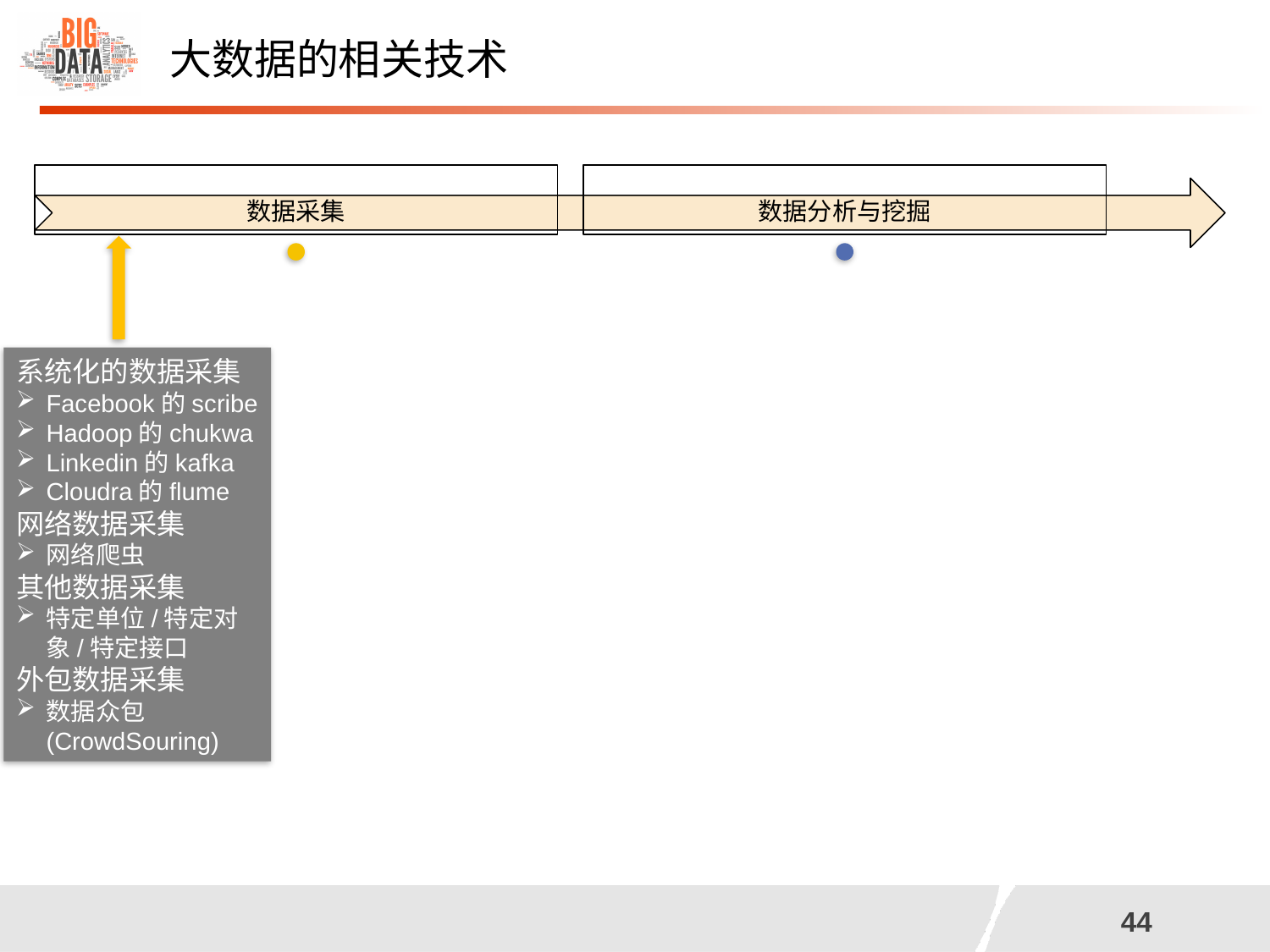

大数据的相关技术
数据采集
数据分析与挖掘

系统化的数据采集
Facebook的scribe
Hadoop的chukwa
Linkedin的kafka
Cloudra的flume
网络数据采集
网络爬虫
其他数据采集
特定单位/特定对象/特定接口
外包数据采集
数据众包(CrowdSouring)